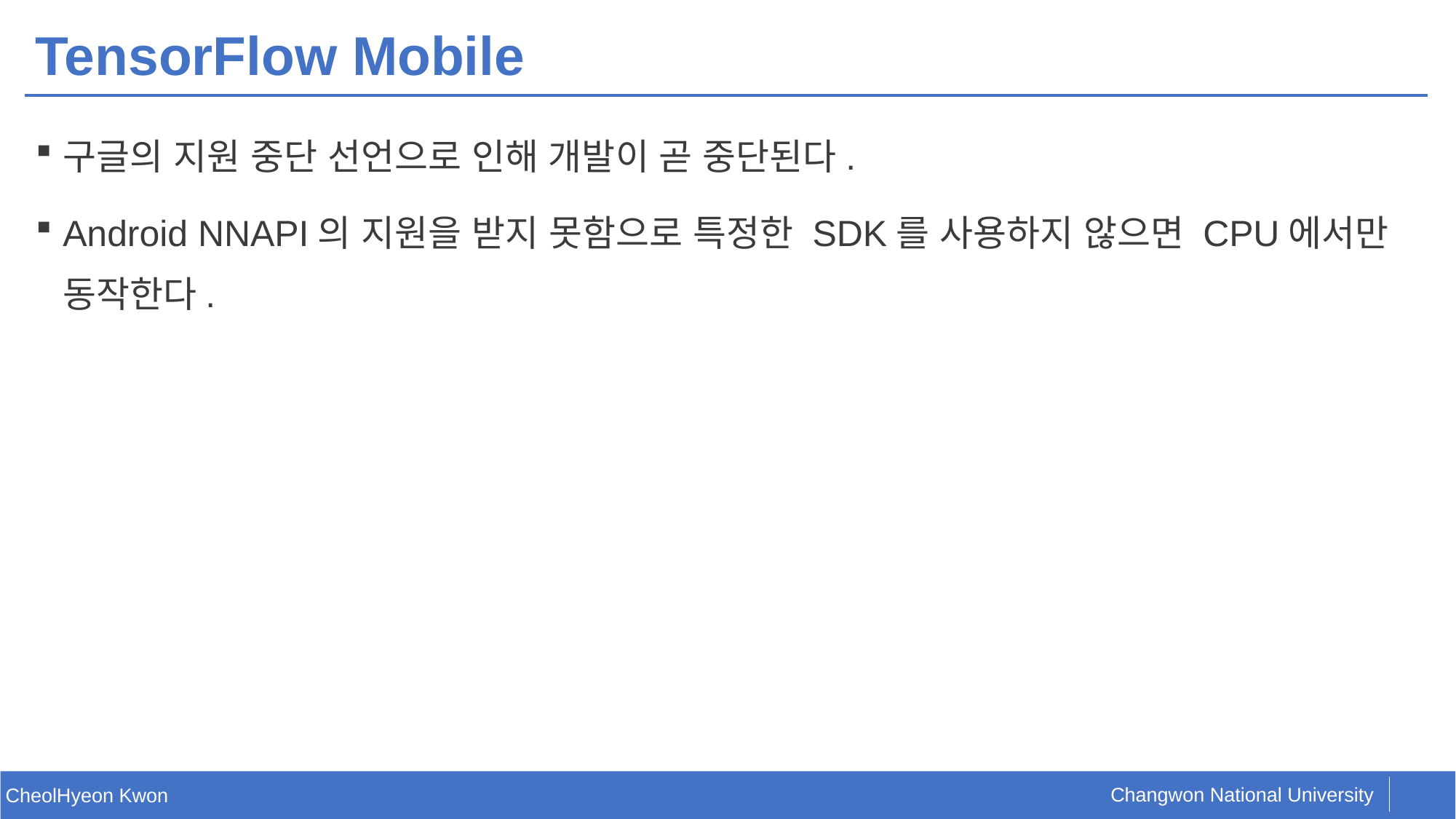

# TensorFlow Mobile
구글의 지원 중단 선언으로 인해 개발이 곧 중단된다.
Android NNAPI의 지원을 받지 못함으로 특정한 SDK를 사용하지 않으면 CPU에서만 동작한다.